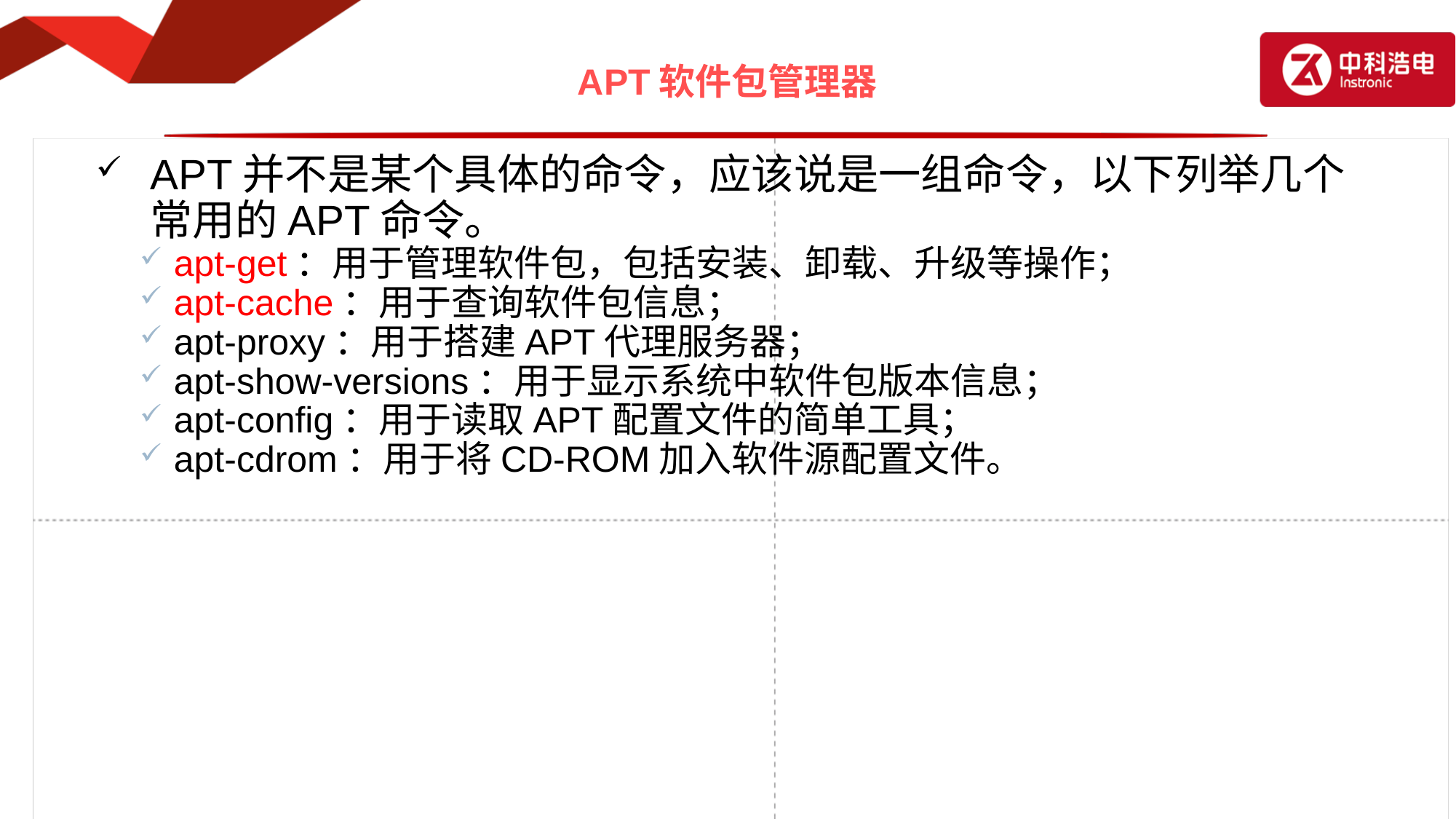

# APT软件包管理器
APT并不是某个具体的命令，应该说是一组命令，以下列举几个常用的APT命令。
apt-get：用于管理软件包，包括安装、卸载、升级等操作；
apt-cache：用于查询软件包信息；
apt-proxy：用于搭建APT代理服务器；
apt-show-versions：用于显示系统中软件包版本信息；
apt-config：用于读取APT配置文件的简单工具；
apt-cdrom：用于将CD-ROM加入软件源配置文件。